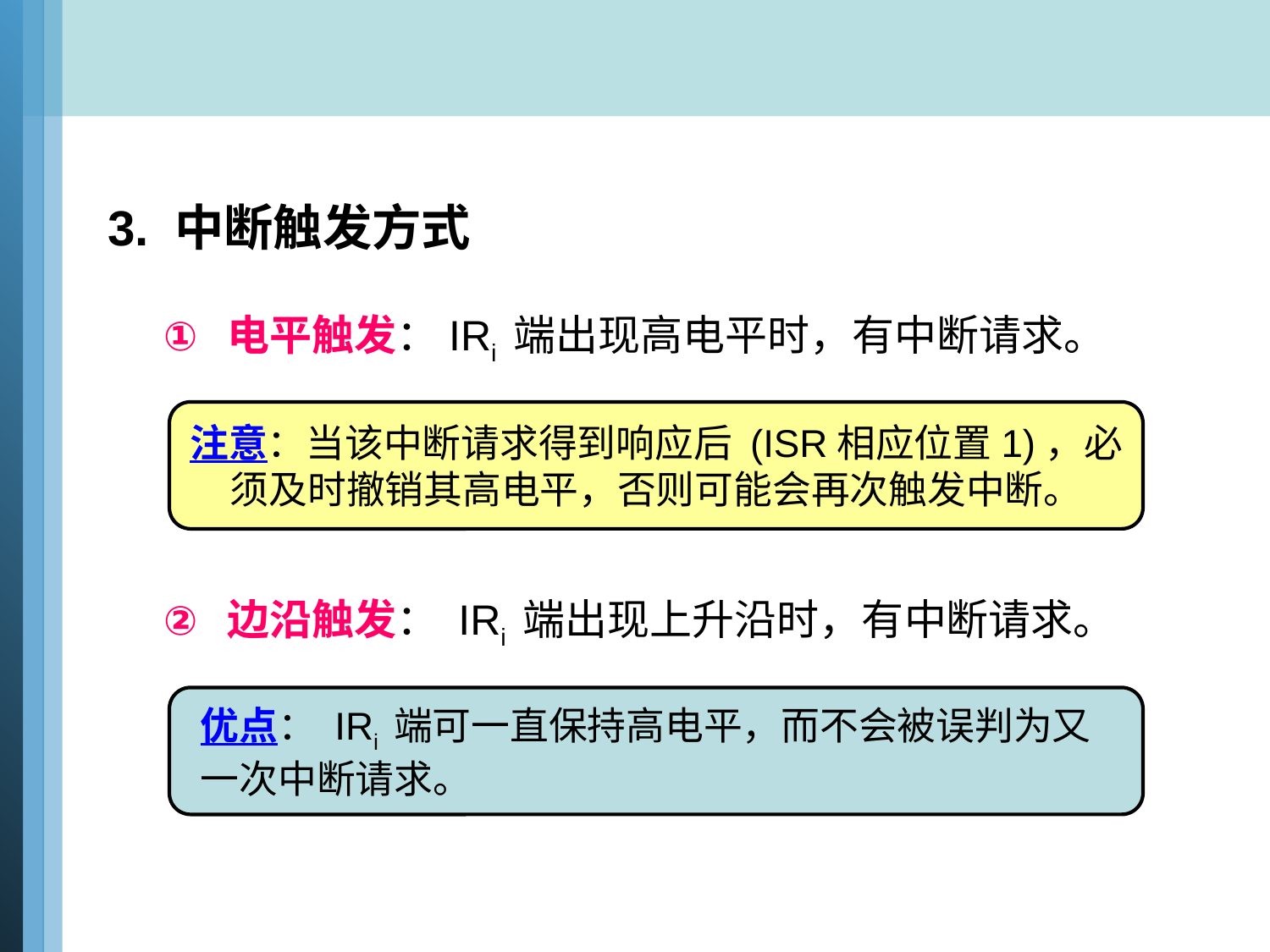

3. 中断触发方式
电平触发：IRi 端出现高电平时，有中断请求。

边沿触发： IRi 端出现上升沿时，有中断请求。

注意：当该中断请求得到响应后 (ISR相应位置1)，必须及时撤销其高电平，否则可能会再次触发中断。
优点： IRi 端可一直保持高电平，而不会被误判为又一次中断请求。
102